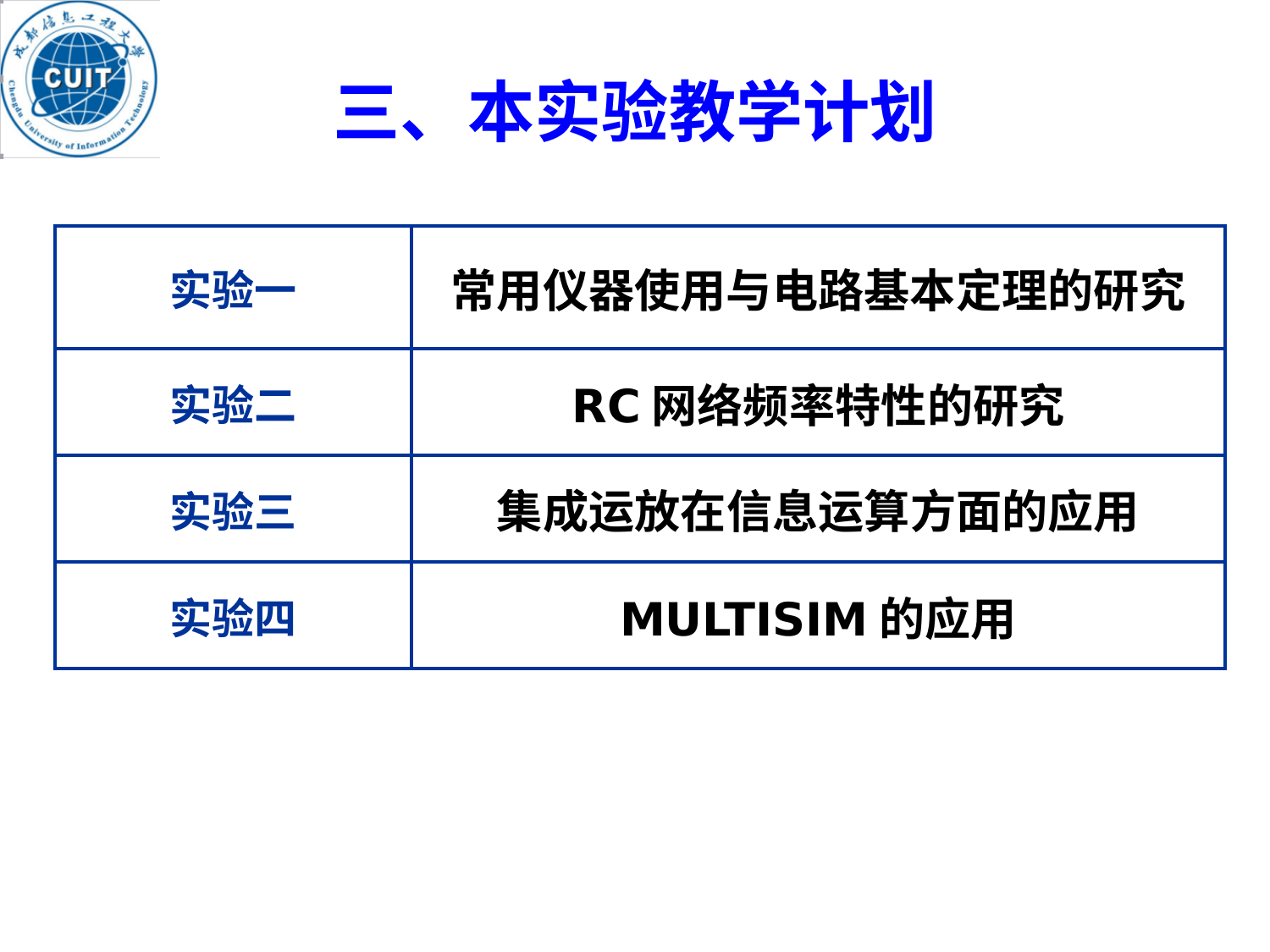

# 三、本实验教学计划
| 实验一 | 常用仪器使用与电路基本定理的研究 |
| --- | --- |
| 实验二 | RC网络频率特性的研究 |
| 实验三 | 集成运放在信息运算方面的应用 |
| 实验四 | MULTISIM的应用 |